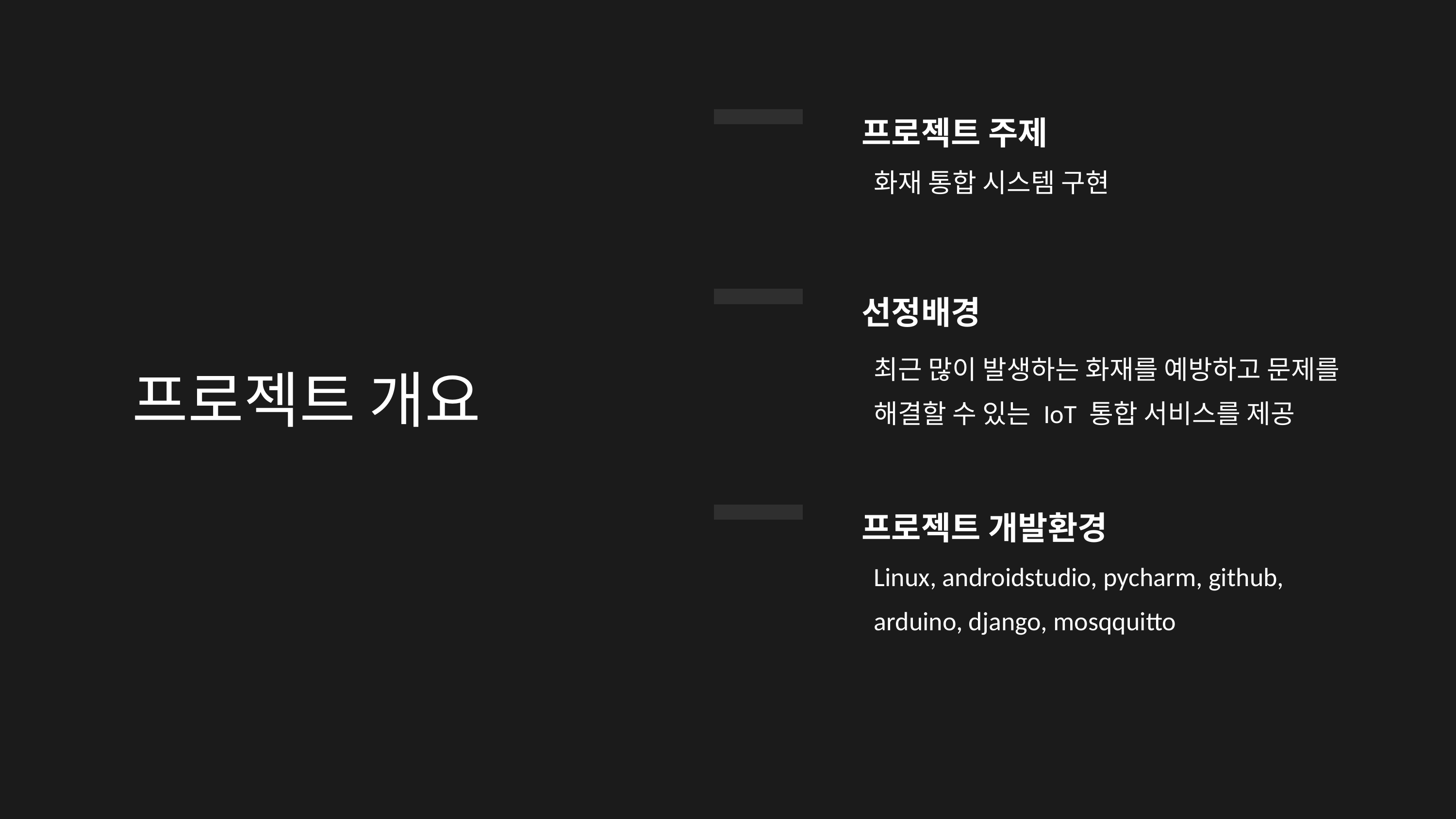

프로젝트 주제
화재 통합 시스템 구현
선정배경
프로젝트 개요
최근 많이 발생하는 화재를 예방하고 문제를 해결할 수 있는 IoT 통합 서비스를 제공
프로젝트 개발환경
Linux, androidstudio, pycharm, github, arduino, django, mosqquitto